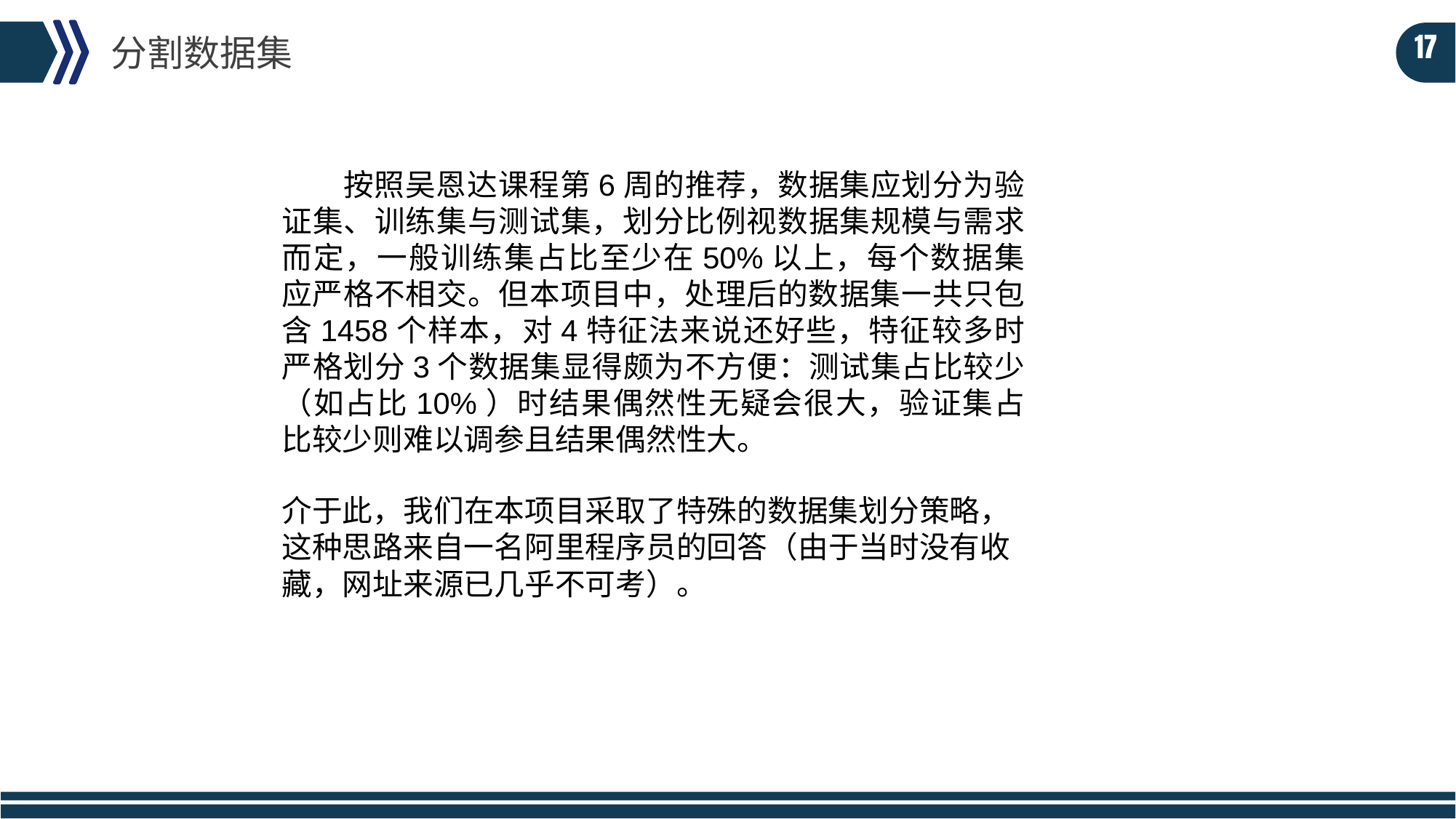

分割数据集
17
   按照吴恩达课程第6周的推荐，数据集应划分为验证集、训练集与测试集，划分比例视数据集规模与需求而定，一般训练集占比至少在50%以上，每个数据集应严格不相交。但本项目中，处理后的数据集一共只包含1458个样本，对4特征法来说还好些，特征较多时严格划分3个数据集显得颇为不方便：测试集占比较少（如占比10%）时结果偶然性无疑会很大，验证集占比较少则难以调参且结果偶然性大。
介于此，我们在本项目采取了特殊的数据集划分策略，这种思路来自一名阿里程序员的回答（由于当时没有收藏，网址来源已几乎不可考）。
延时符